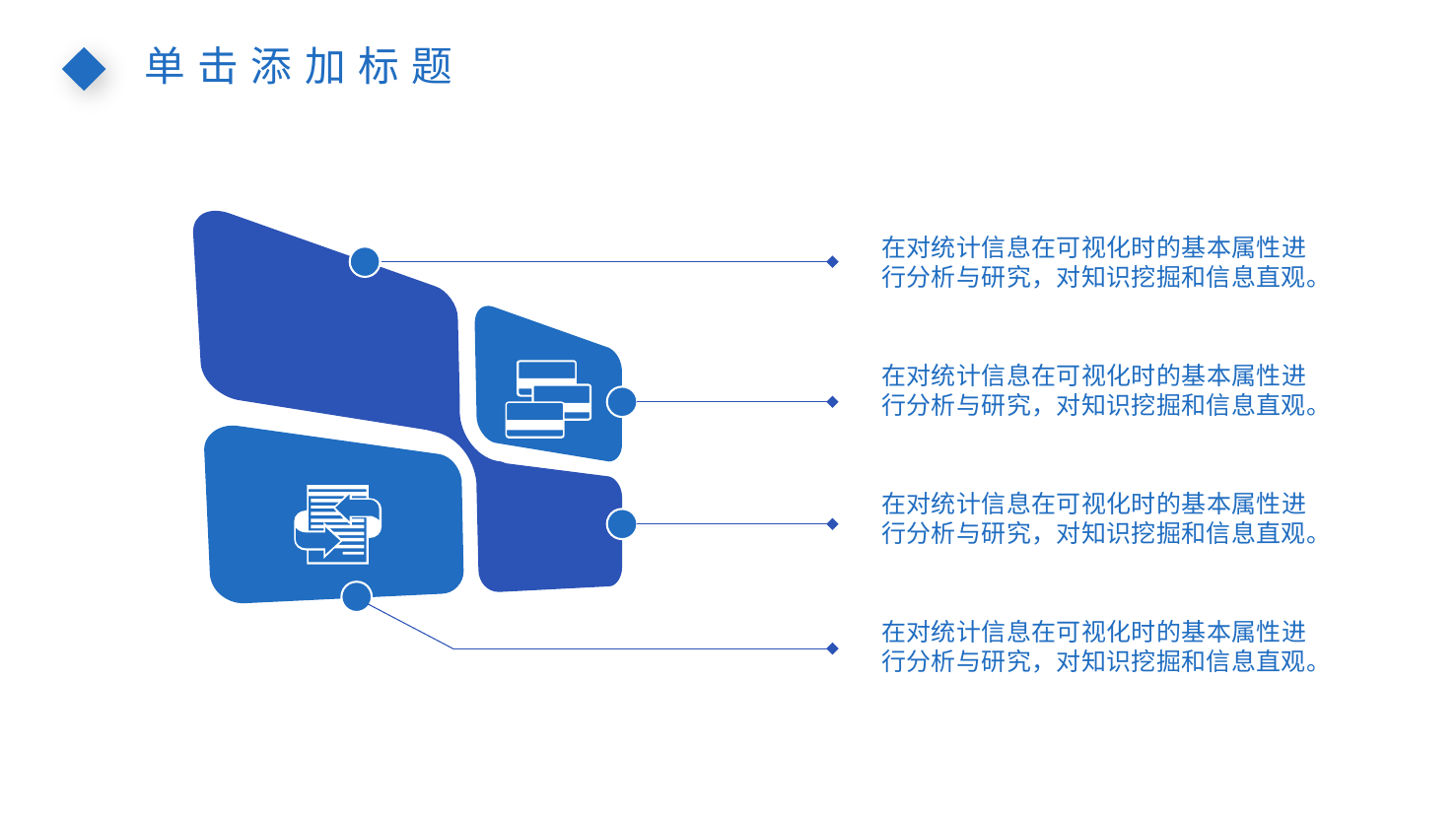

单击添加标题

在对统计信息在可视化时的基本属性进行分析与研究，对知识挖掘和信息直观。

在对统计信息在可视化时的基本属性进行分析与研究，对知识挖掘和信息直观。

在对统计信息在可视化时的基本属性进行分析与研究，对知识挖掘和信息直观。

在对统计信息在可视化时的基本属性进行分析与研究，对知识挖掘和信息直观。